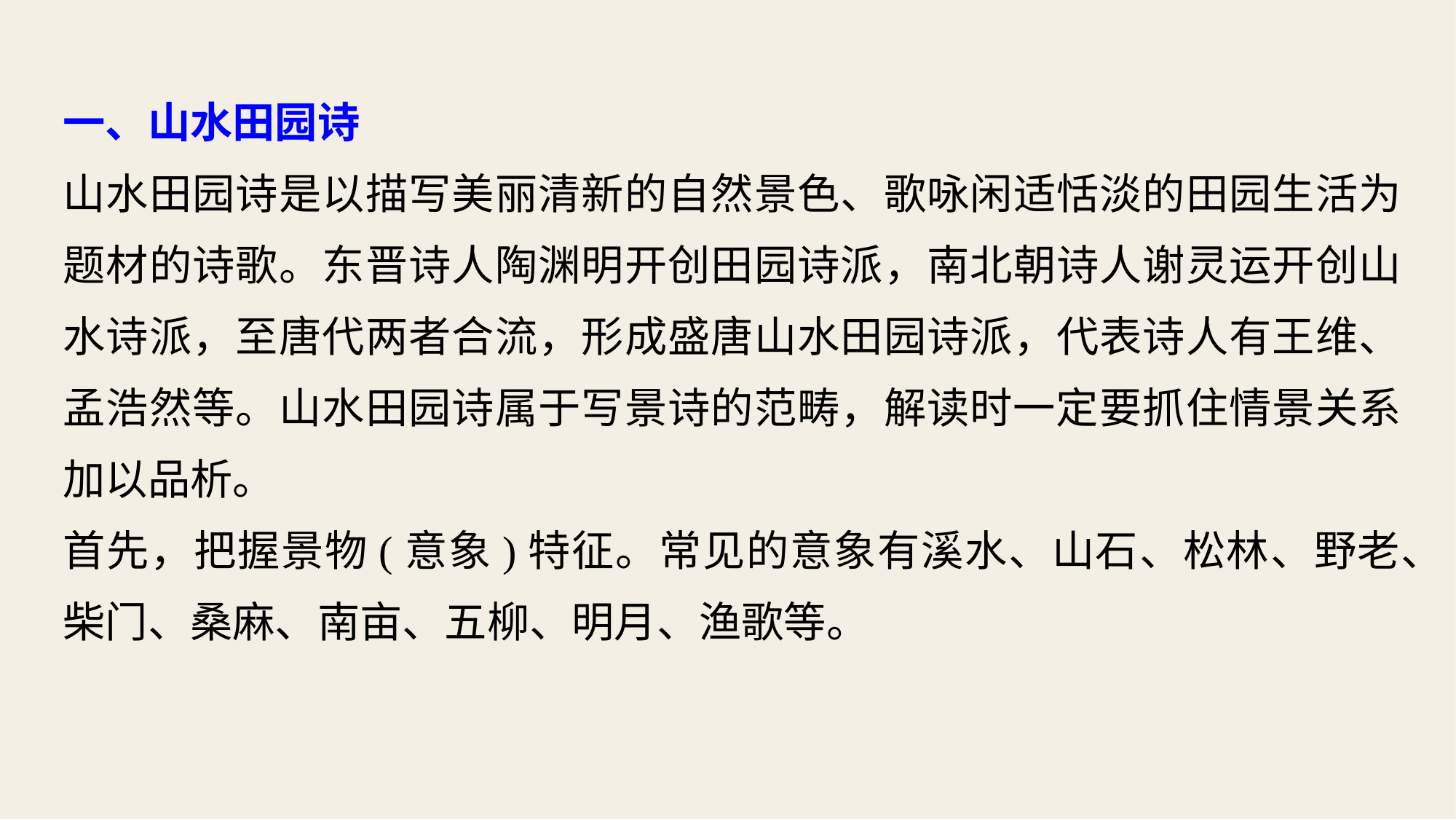

一、山水田园诗
山水田园诗是以描写美丽清新的自然景色、歌咏闲适恬淡的田园生活为题材的诗歌。东晋诗人陶渊明开创田园诗派，南北朝诗人谢灵运开创山水诗派，至唐代两者合流，形成盛唐山水田园诗派，代表诗人有王维、孟浩然等。山水田园诗属于写景诗的范畴，解读时一定要抓住情景关系加以品析。
首先，把握景物(意象)特征。常见的意象有溪水、山石、松林、野老、柴门、桑麻、南亩、五柳、明月、渔歌等。